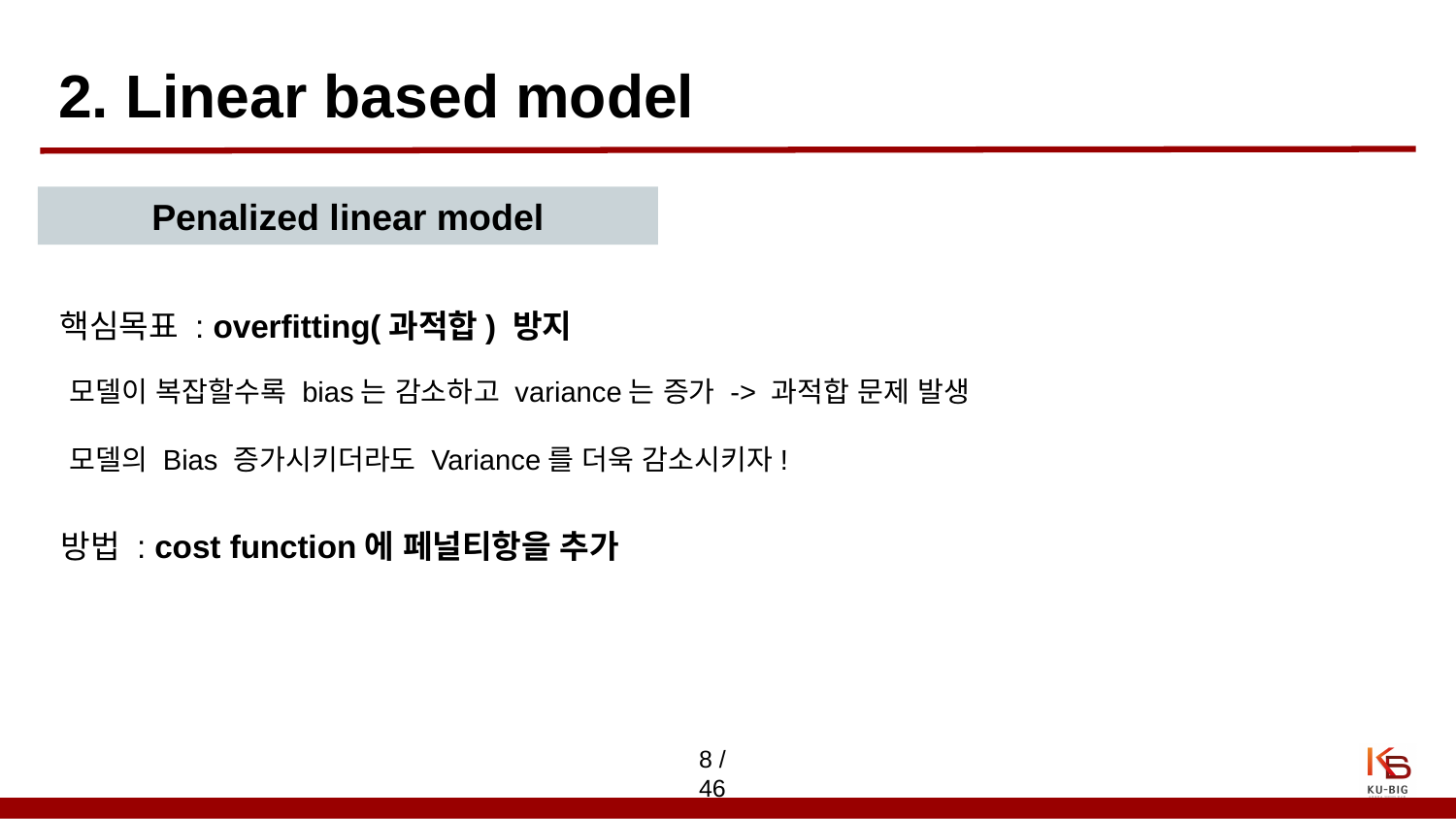

# 2. Linear based model
Penalized linear model
핵심목표 : overfitting(과적합) 방지
모델이 복잡할수록 bias는 감소하고 variance는 증가 -> 과적합 문제 발생

모델의 Bias 증가시키더라도 Variance를 더욱 감소시키자!
방법 : cost function에 페널티항을 추가
8 / 46